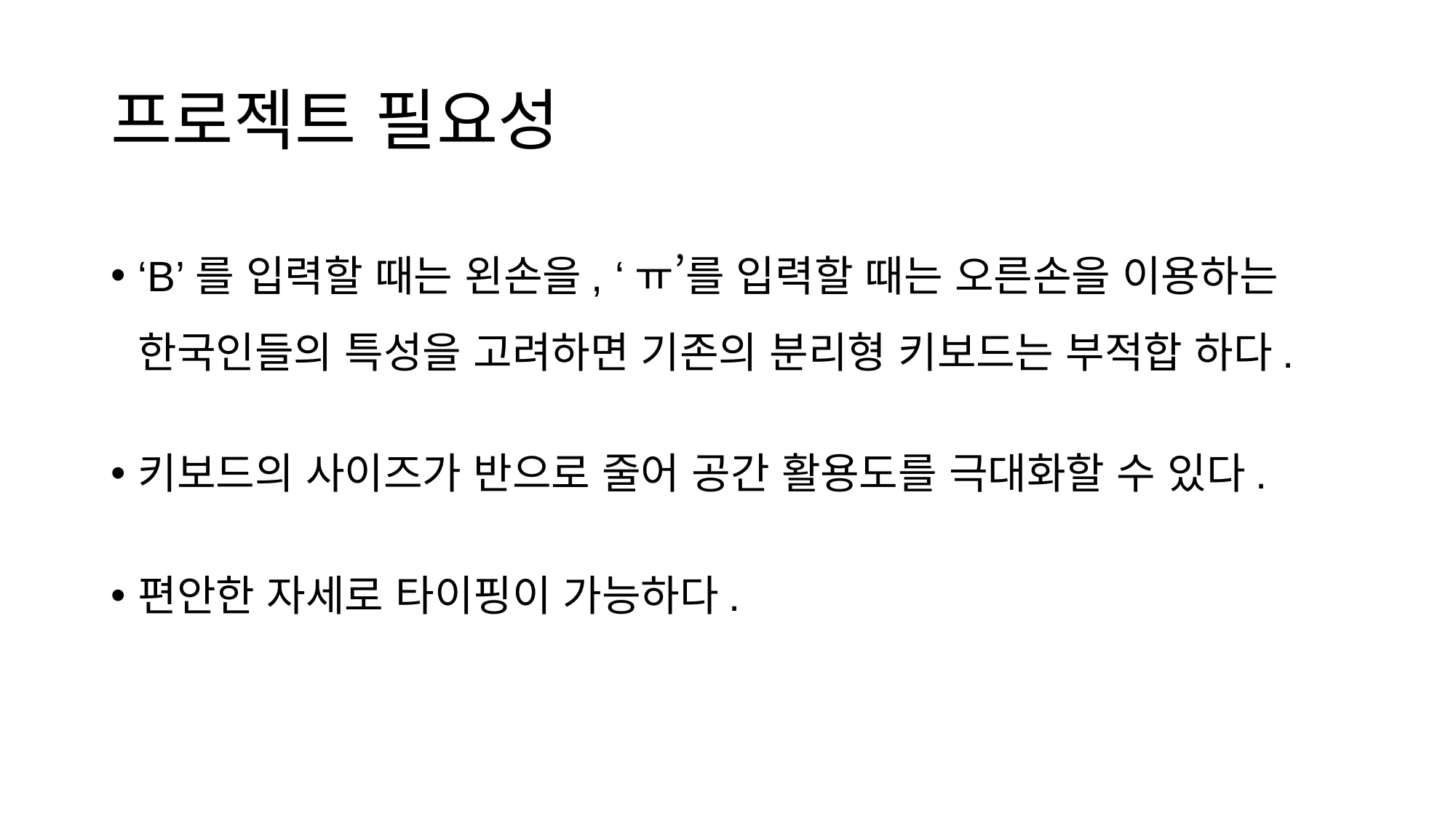

# 프로젝트 필요성
‘B’를 입력할 때는 왼손을, ‘ㅠ’를 입력할 때는 오른손을 이용하는 한국인들의 특성을 고려하면 기존의 분리형 키보드는 부적합 하다.

키보드의 사이즈가 반으로 줄어 공간 활용도를 극대화할 수 있다.

편안한 자세로 타이핑이 가능하다.